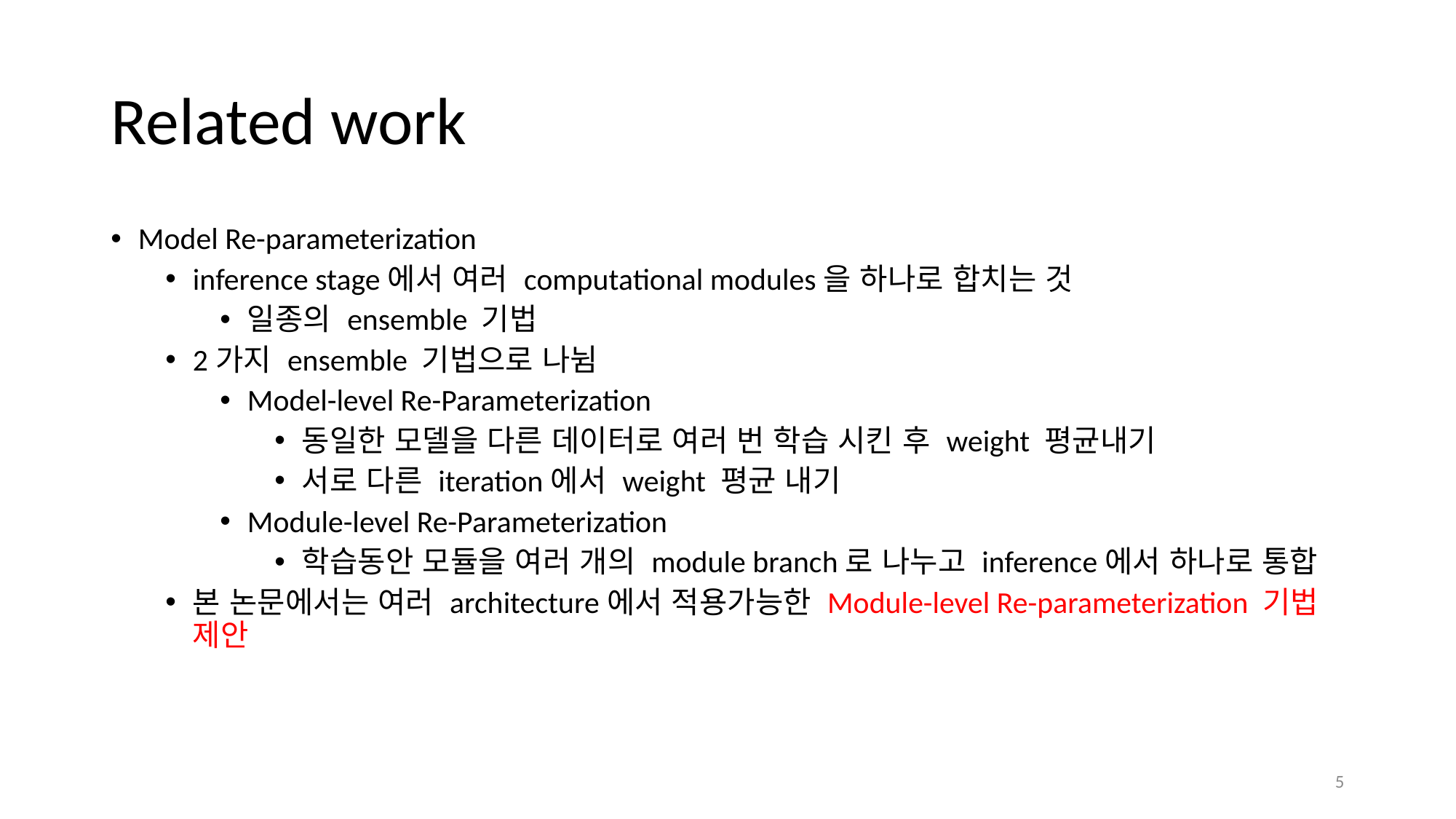

# Related work
Model Re-parameterization
inference stage에서 여러 computational modules을 하나로 합치는 것
일종의 ensemble 기법
2가지 ensemble 기법으로 나뉨
Model-level Re-Parameterization
동일한 모델을 다른 데이터로 여러 번 학습 시킨 후 weight 평균내기
서로 다른 iteration에서 weight 평균 내기
Module-level Re-Parameterization
학습동안 모듈을 여러 개의 module branch로 나누고 inference에서 하나로 통합
본 논문에서는 여러 architecture에서 적용가능한 Module-level Re-parameterization 기법 제안
5